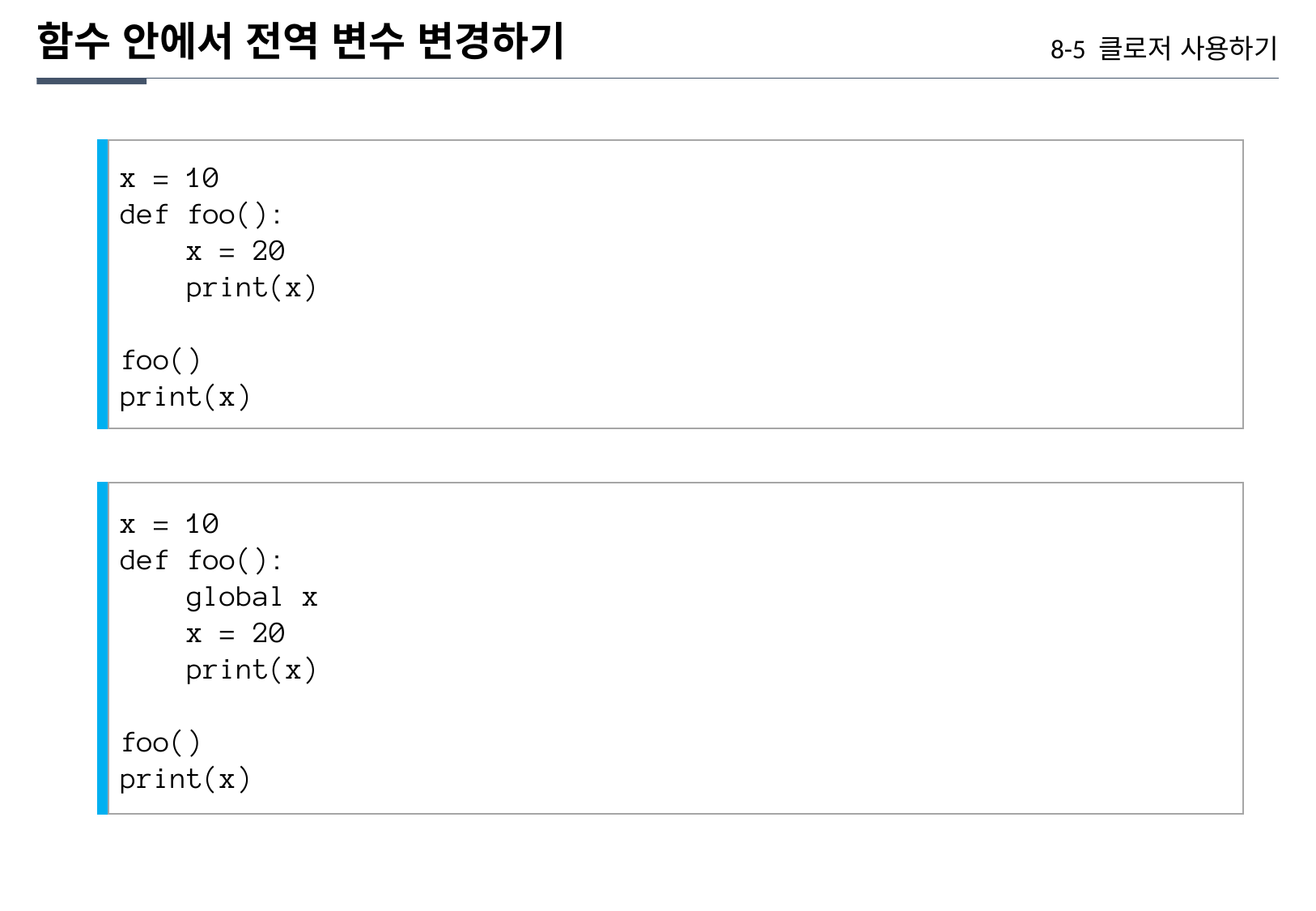

함수 안에서 전역 변수 변경하기
8-5 클로저 사용하기

x = 10
def foo():
    x = 20
    print(x)

foo()
print(x)

x = 10
def foo():
    global x
    x = 20
    print(x)

foo()
print(x)